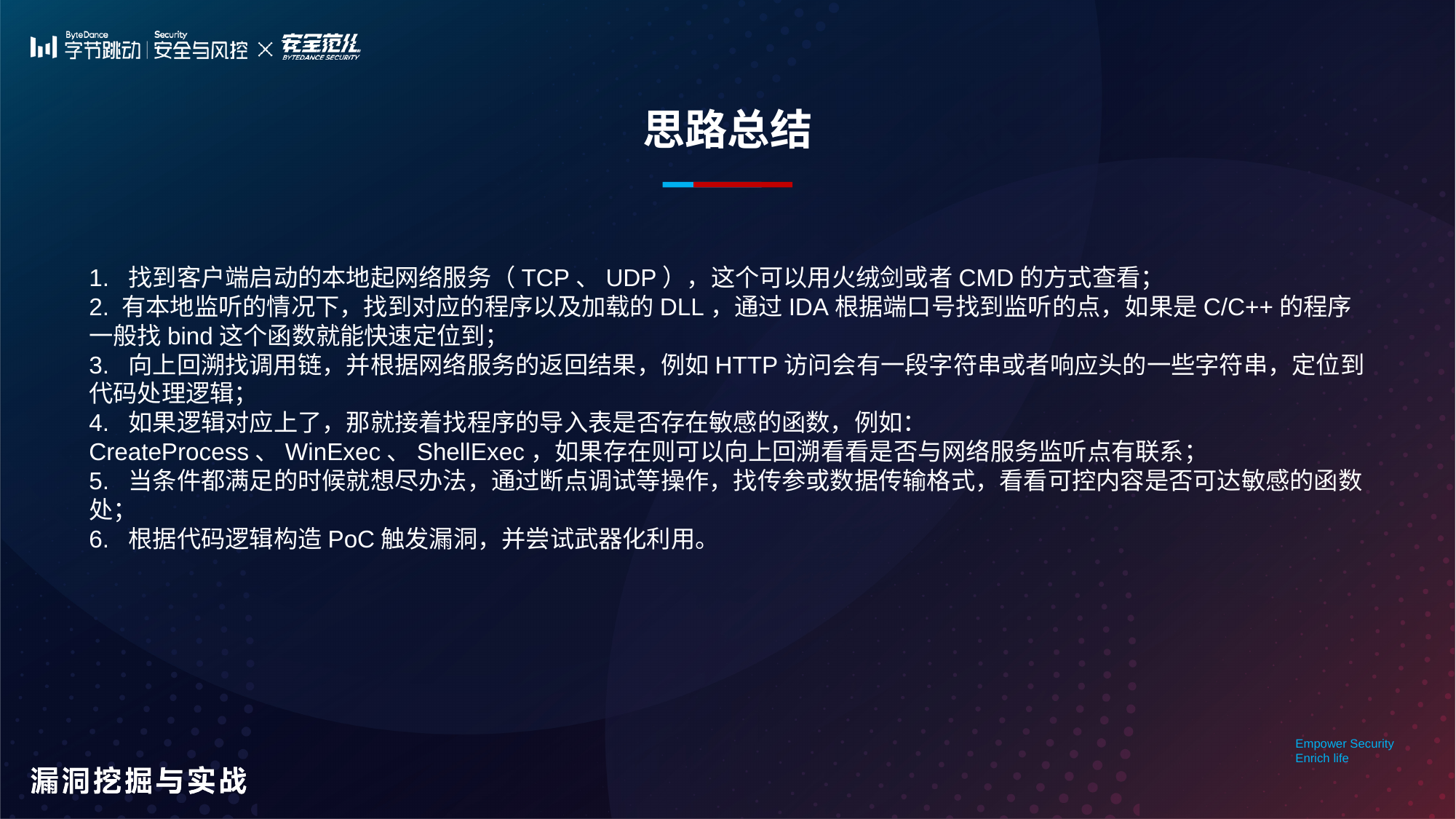

思路总结

1.  找到客户端启动的本地起网络服务（TCP、UDP），这个可以用火绒剑或者CMD的方式查看；
2. 有本地监听的情况下，找到对应的程序以及加载的DLL，通过IDA根据端口号找到监听的点，如果是C/C++的程序一般找bind这个函数就能快速定位到；
3.  向上回溯找调用链，并根据网络服务的返回结果，例如HTTP访问会有一段字符串或者响应头的一些字符串，定位到代码处理逻辑；
4.  如果逻辑对应上了，那就接着找程序的导入表是否存在敏感的函数，例如：CreateProcess、WinExec、ShellExec，如果存在则可以向上回溯看看是否与网络服务监听点有联系；
5.  当条件都满足的时候就想尽办法，通过断点调试等操作，找传参或数据传输格式，看看可控内容是否可达敏感的函数处；
6.  根据代码逻辑构造PoC触发漏洞，并尝试武器化利用。
Empower Security
Enrich life